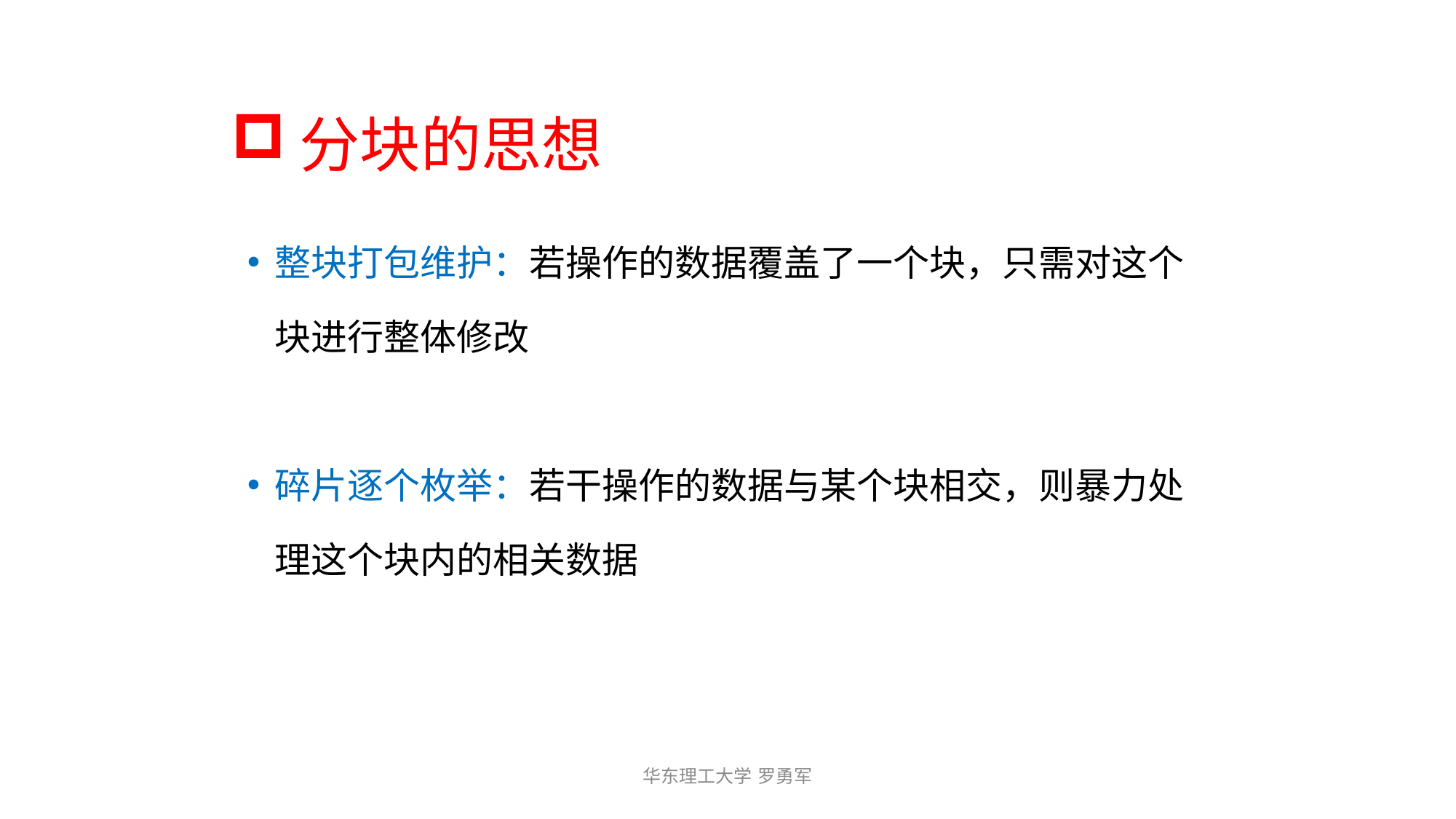

# 分块的思想
整块打包维护：若操作的数据覆盖了一个块，只需对这个块进行整体修改

碎片逐个枚举：若干操作的数据与某个块相交，则暴力处理这个块内的相关数据
华东理工大学 罗勇军